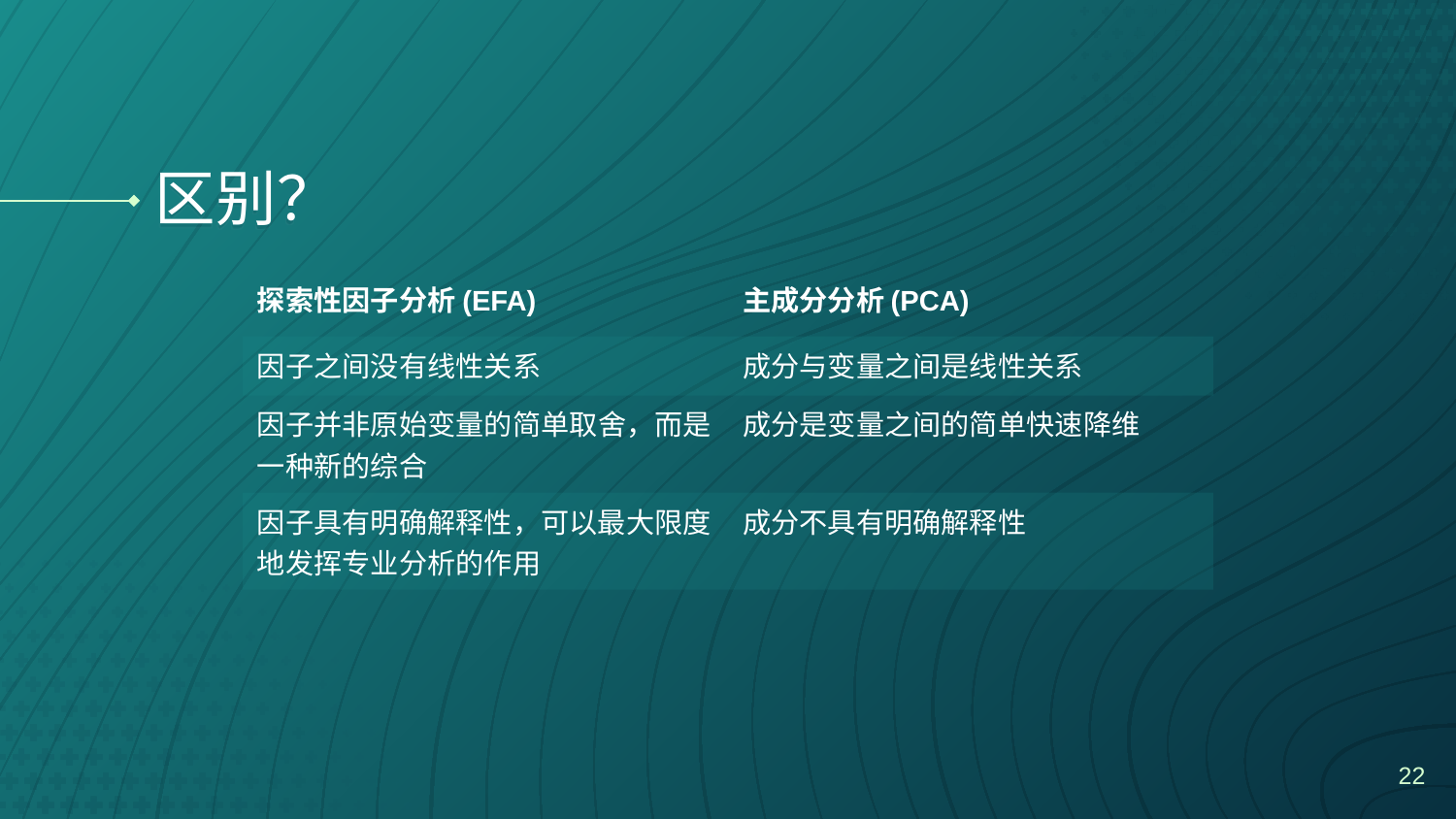

# 区别？
| 探索性因子分析(EFA) | 主成分分析(PCA) |
| --- | --- |
| 因子之间没有线性关系 | 成分与变量之间是线性关系 |
| 因子并非原始变量的简单取舍，而是一种新的综合 | 成分是变量之间的简单快速降维 |
| 因子具有明确解释性，可以最大限度地发挥专业分析的作用 | 成分不具有明确解释性 |
22